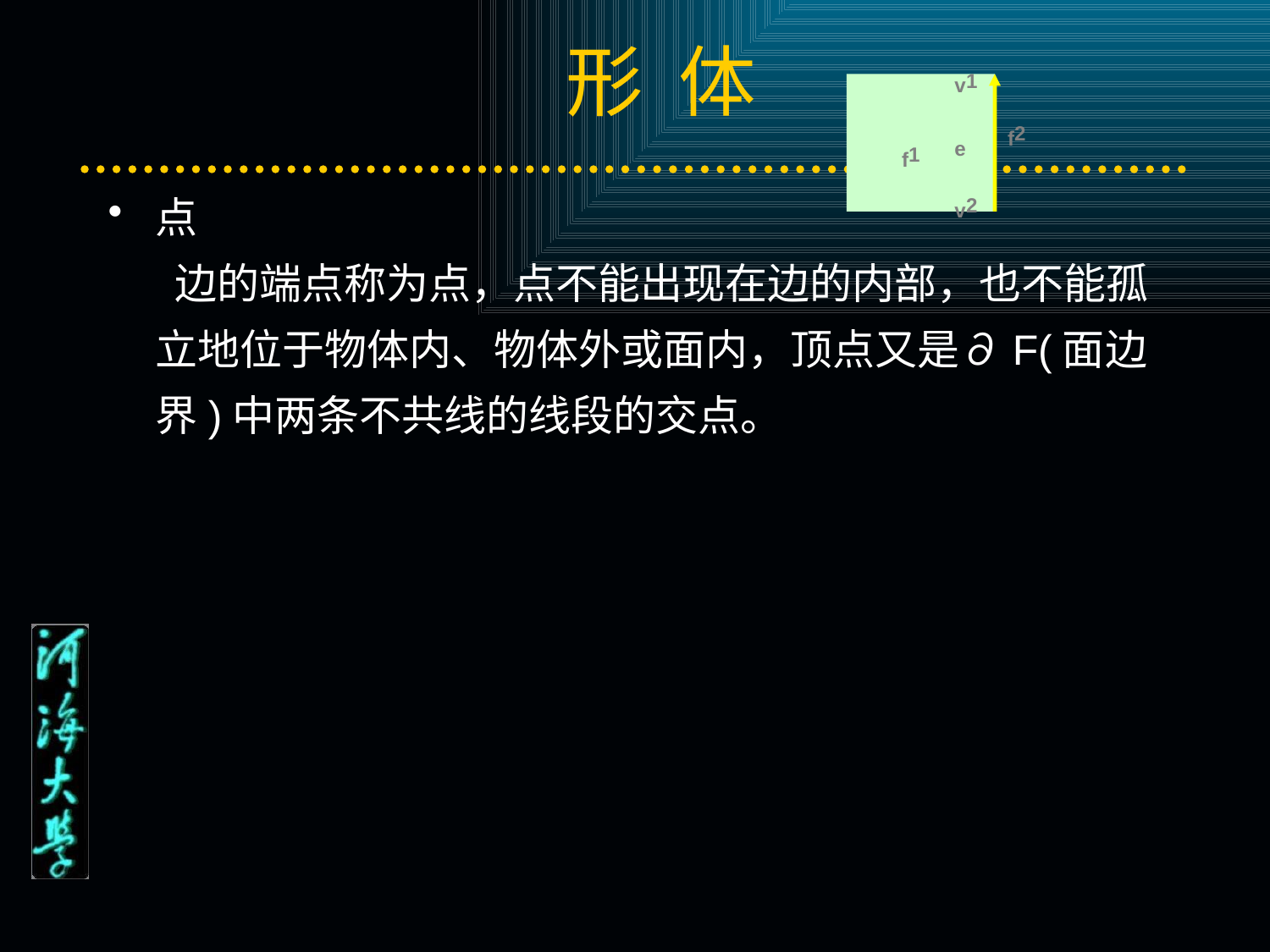

# 形  体
v1

f2
e
f1
v2
点
  边的端点称为点，点不能出现在边的内部，也不能孤立地位于物体内、物体外或面内，顶点又是∂F(面边界)中两条不共线的线段的交点。
10